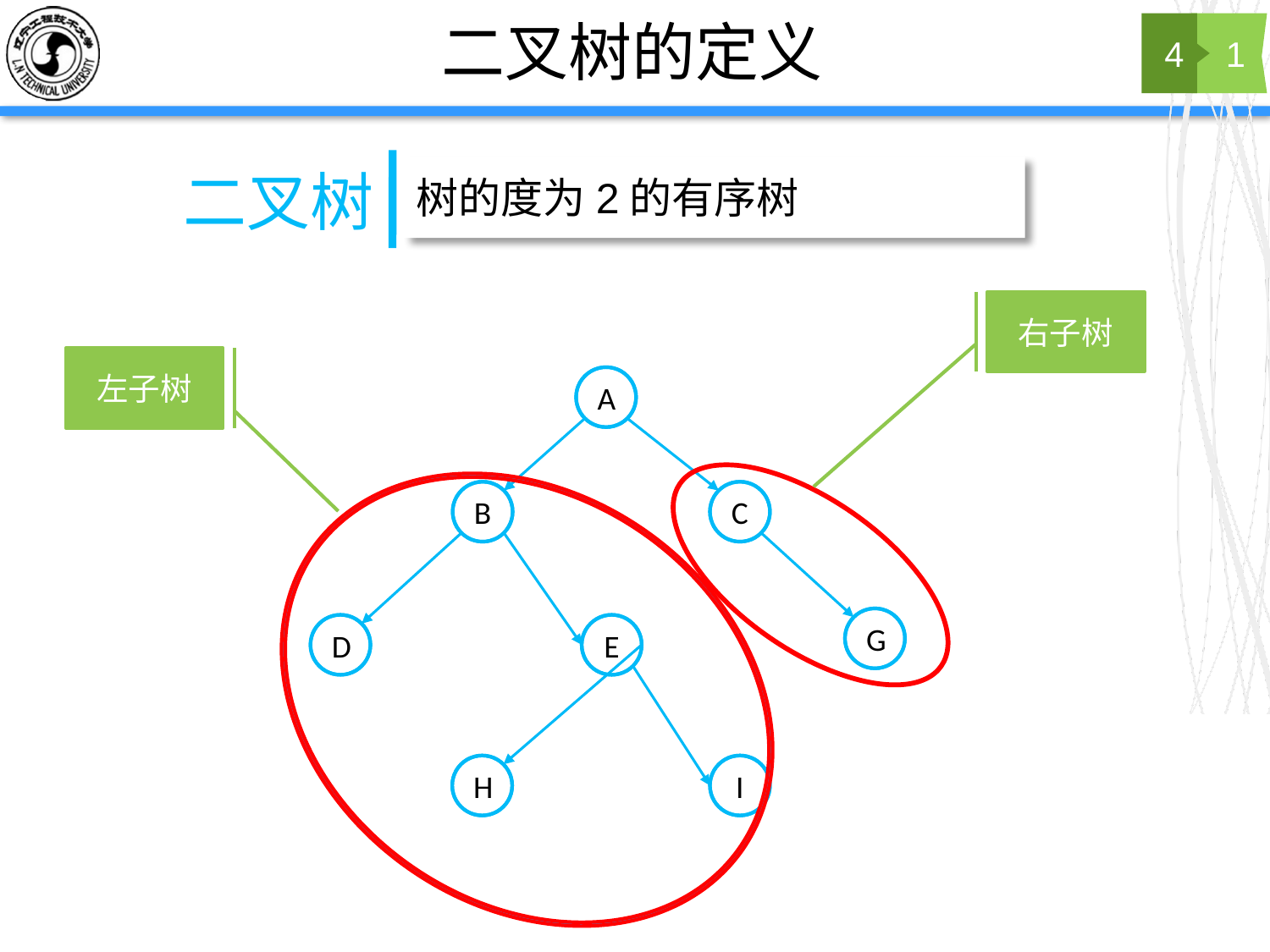

# 二叉树的定义
4
1
二叉树
树的度为2的有序树
右子树
左子树
A

B
C
G
E
D
H
I